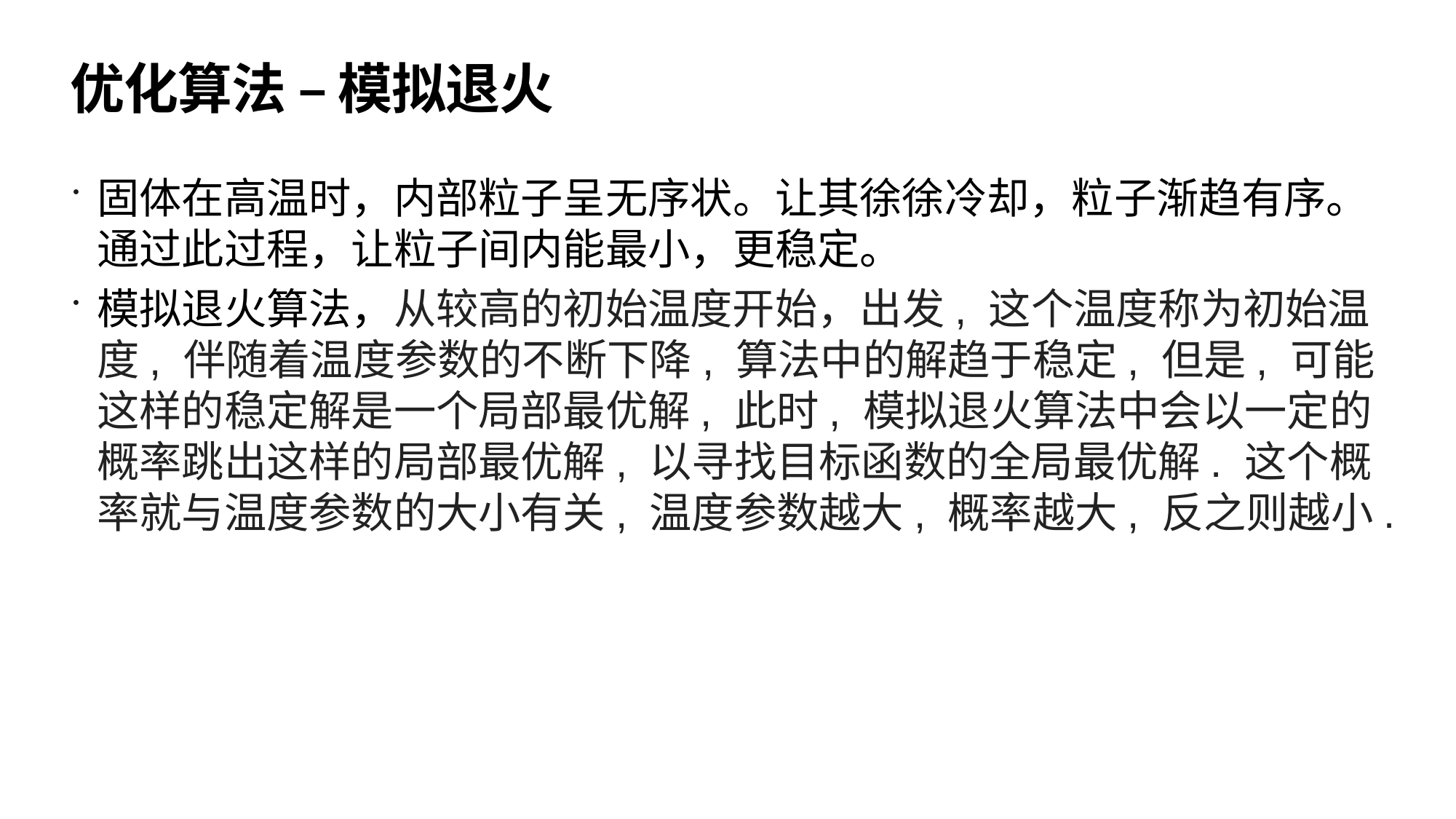

# 优化算法 – 模拟退火
固体在高温时，内部粒子呈无序状。让其徐徐冷却，粒子渐趋有序。通过此过程，让粒子间内能最小，更稳定。
模拟退火算法，从较高的初始温度开始，出发, 这个温度称为初始温度, 伴随着温度参数的不断下降, 算法中的解趋于稳定, 但是, 可能这样的稳定解是一个局部最优解, 此时, 模拟退火算法中会以一定的概率跳出这样的局部最优解, 以寻找目标函数的全局最优解. 这个概率就与温度参数的大小有关, 温度参数越大, 概率越大, 反之则越小.